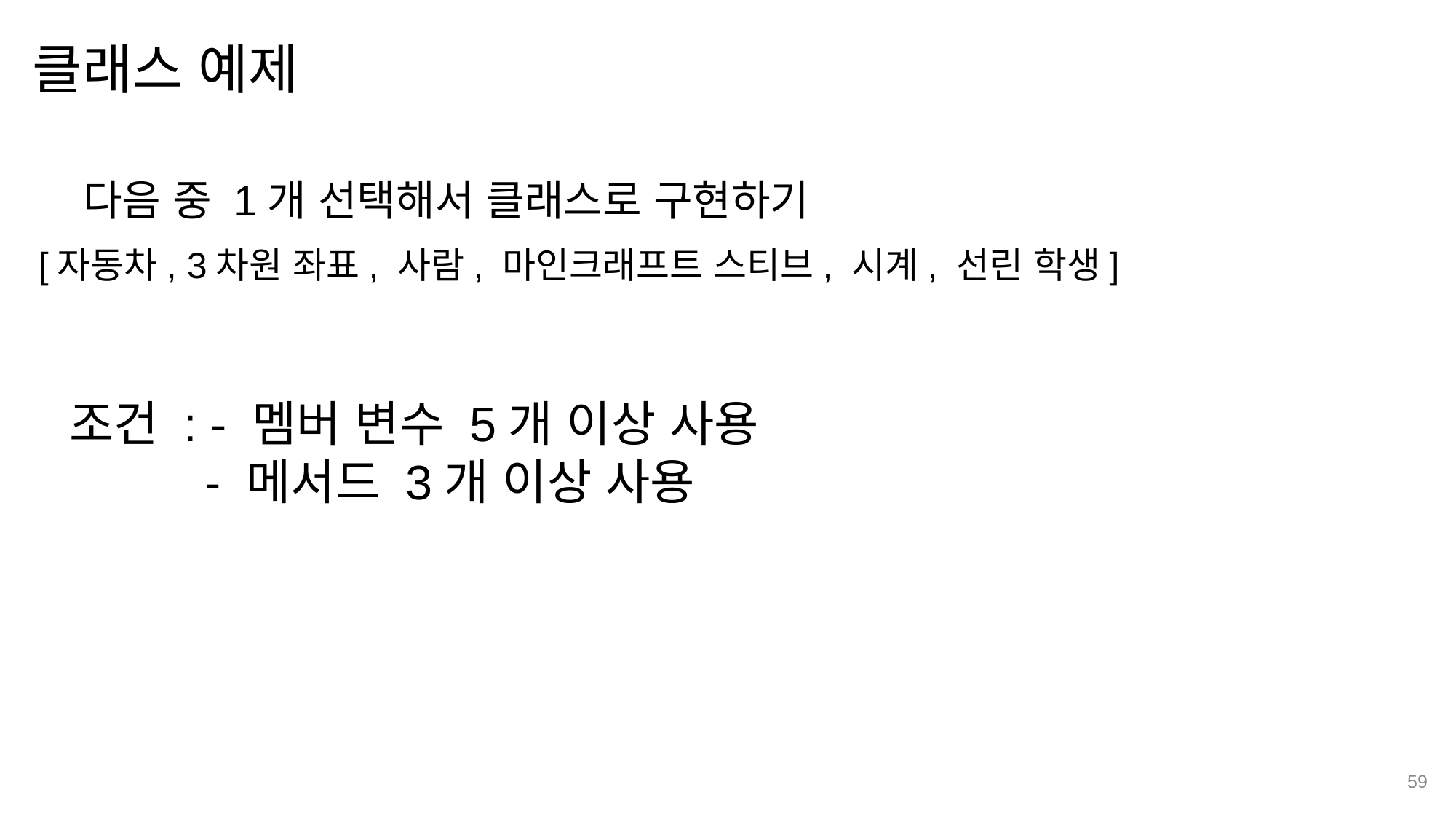

클래스 예제
나눔스퀘어OTF ExtraBold
나눔스퀘어OTF Bold
다음 중 1개 선택해서 클래스로 구현하기
나눔스퀘어OTF
[자동차, 3차원 좌표, 사람, 마인크래프트 스티브, 시계, 선린 학생]
나눔스퀘어 Light
나눔스퀘어 Light
조건 : - 멤버 변수 5개 이상 사용
	  - 메서드 3개 이상 사용
나눔스퀘어OTF

59